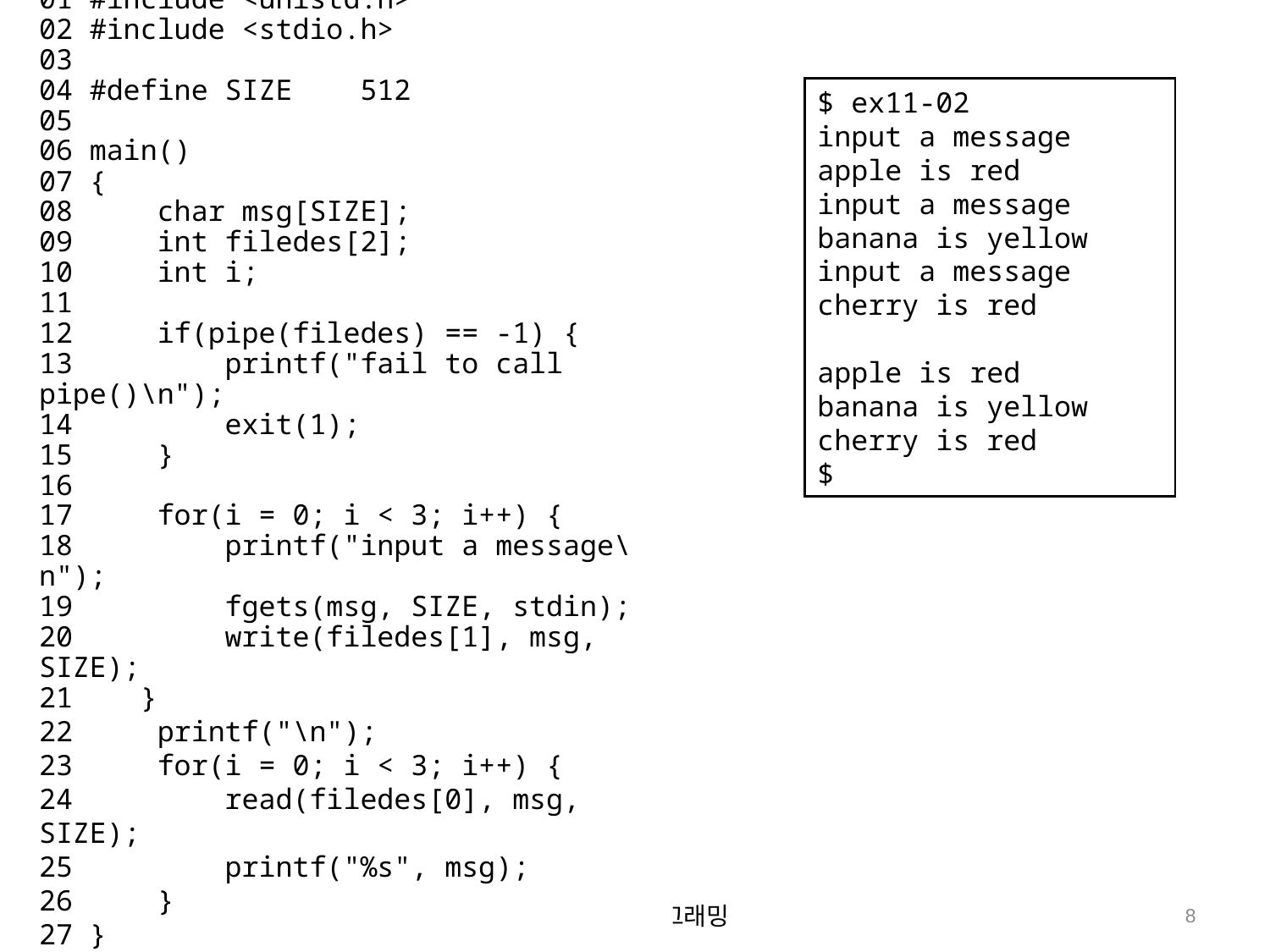

01 #include <unistd.h>
02 #include <stdio.h>
03
04 #define SIZE    512
05
06 main()
07 {
08     char msg[SIZE];
09     int filedes[2];
10     int i;
11
12     if(pipe(filedes) == -1) {
13         printf("fail to call pipe()\n");
14         exit(1);
15     }
16
17     for(i = 0; i < 3; i++) {
18         printf("input a message\n");
19         fgets(msg, SIZE, stdin);
20         write(filedes[1], msg, SIZE);
21    }
22     printf("\n");
23     for(i = 0; i < 3; i++) {
24         read(filedes[0], msg, SIZE);
25         printf("%s", msg);
26     }
27 }
$ ex11-02
input a message
apple is red
input a message
banana is yellow
input a message
cherry is red

apple is red
banana is yellow
cherry is red
$
2022-06-13
리눅스 프로그래밍
8